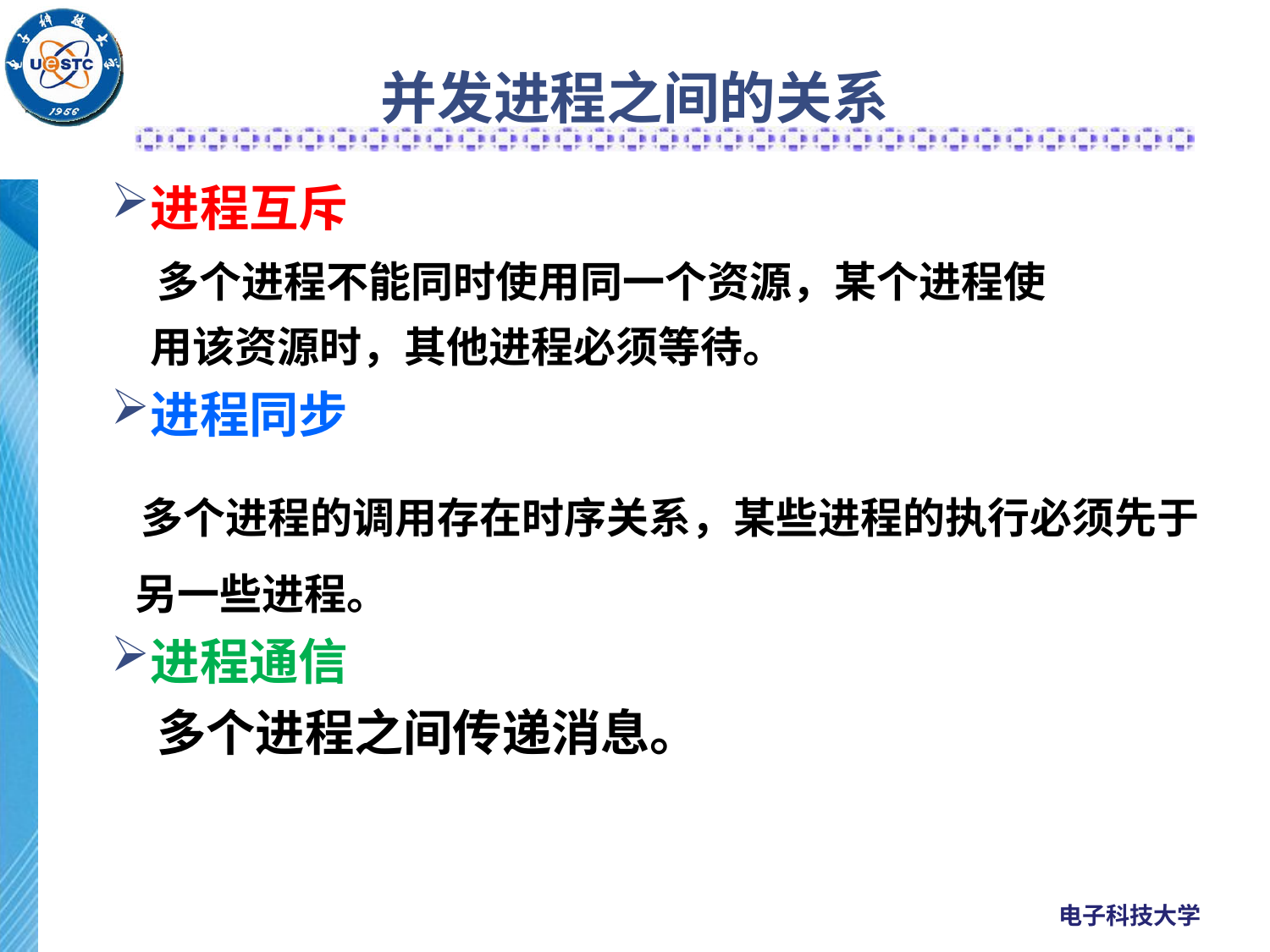

# 并发进程之间的关系
进程互斥
   多个进程不能同时使用同一个资源，某个进程使
   用该资源时，其他进程必须等待。
进程同步
  多个进程的调用存在时序关系，某些进程的执行必须先于另一些进程。
进程通信
   多个进程之间传递消息。